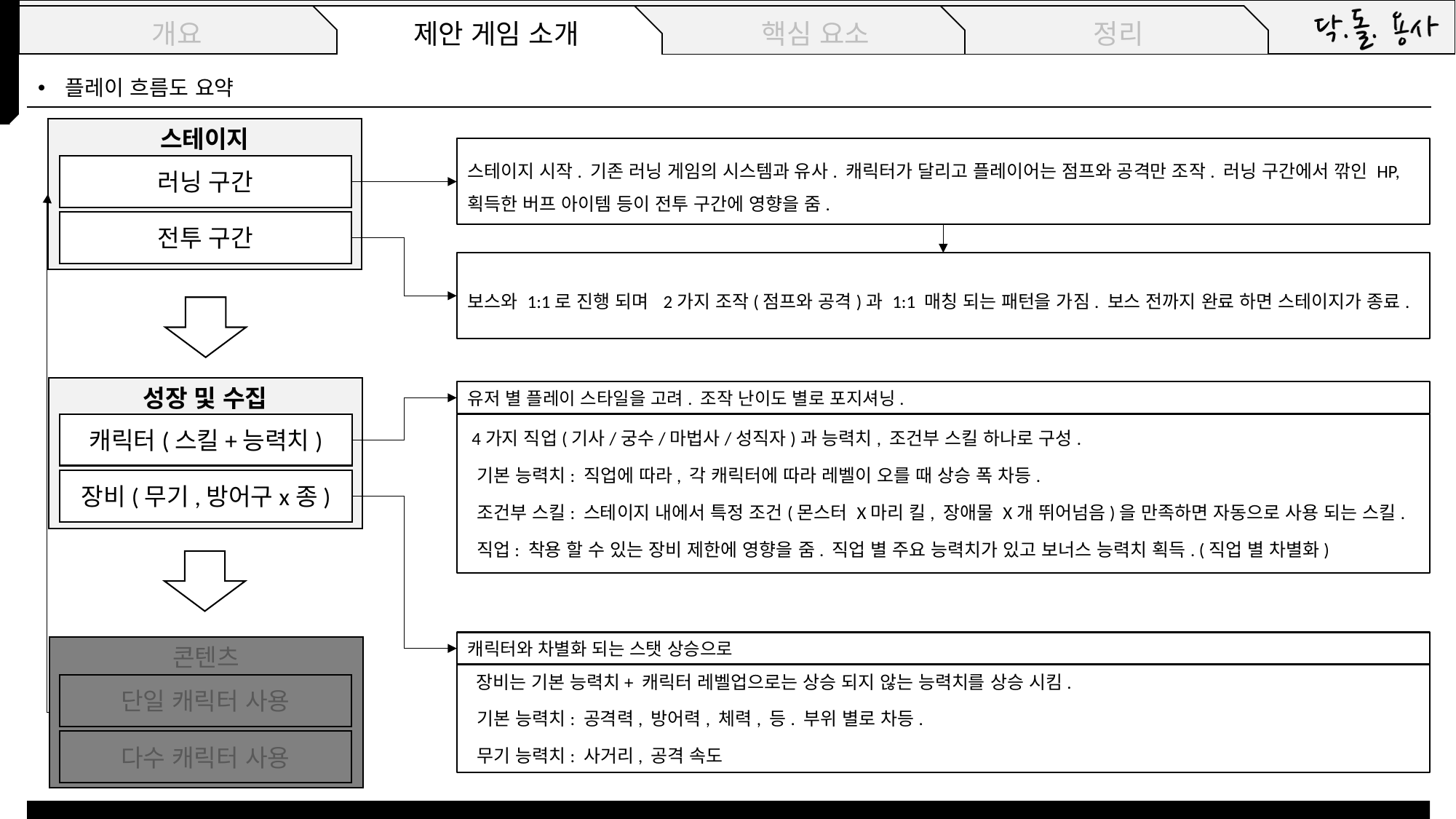

플레이 흐름도 요약
스테이지
스테이지 시작. 기존 러닝 게임의 시스템과 유사. 캐릭터가 달리고 플레이어는 점프와 공격만 조작. 러닝 구간에서 깎인 HP, 획득한 버프 아이템 등이 전투 구간에 영향을 줌.
러닝 구간
전투 구간
보스와 1:1로 진행 되며  2가지 조작(점프와 공격)과 1:1 매칭 되는 패턴을 가짐. 보스 전까지 완료 하면 스테이지가 종료.

성장 및 수집
캐릭터(스킬+능력치)
장비(무기,방어구x종)
유저 별 플레이 스타일을 고려. 조작 난이도 별로 포지셔닝.
 4가지 직업(기사/궁수/마법사/성직자)과 능력치, 조건부 스킬 하나로 구성.
 기본 능력치: 직업에 따라, 각 캐릭터에 따라 레벨이 오를 때 상승 폭 차등.
 조건부 스킬: 스테이지 내에서 특정 조건(몬스터 X마리 킬, 장애물 X개 뛰어넘음)을 만족하면 자동으로 사용 되는 스킬.
 직업: 착용 할 수 있는 장비 제한에 영향을 줌. 직업 별 주요 능력치가 있고 보너스 능력치 획득. (직업 별 차별화)

캐릭터와 차별화 되는 스탯 상승으로
콘텐츠
단일 캐릭터 사용
다수 캐릭터 사용
 장비는 기본 능력치+ 캐릭터 레벨업으로는 상승 되지 않는 능력치를 상승 시킴.
 기본 능력치: 공격력, 방어력, 체력, 등. 부위 별로 차등.
 무기 능력치: 사거리, 공격 속도